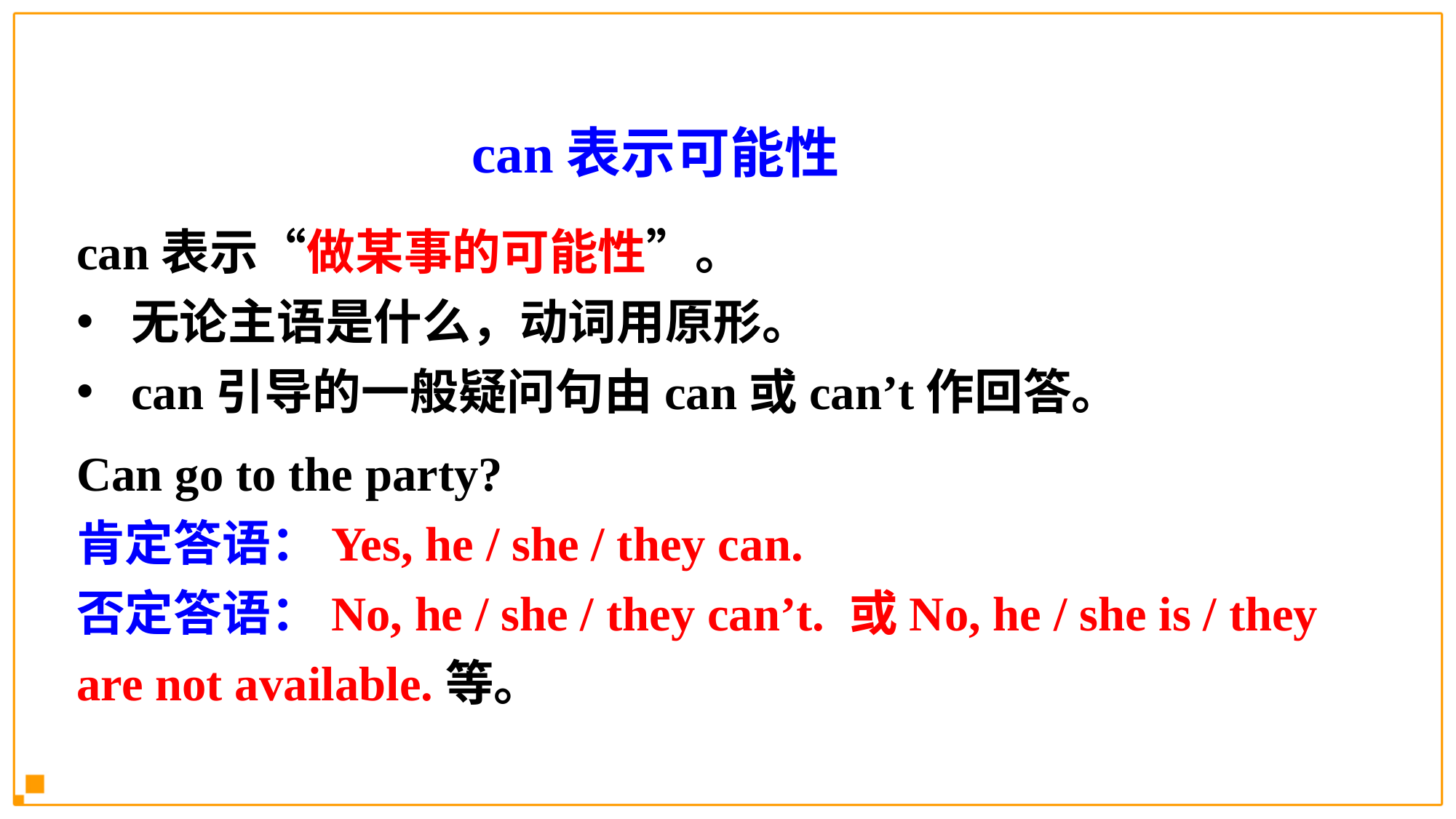

can表示可能性
can表示“做某事的可能性”。
无论主语是什么，动词用原形。
can引导的一般疑问句由can或can’t作回答。
Can go to the party?
肯定答语：Yes, he / she / they can.
否定答语：No, he / she / they can’t. 或No, he / she is / they are not available.等。